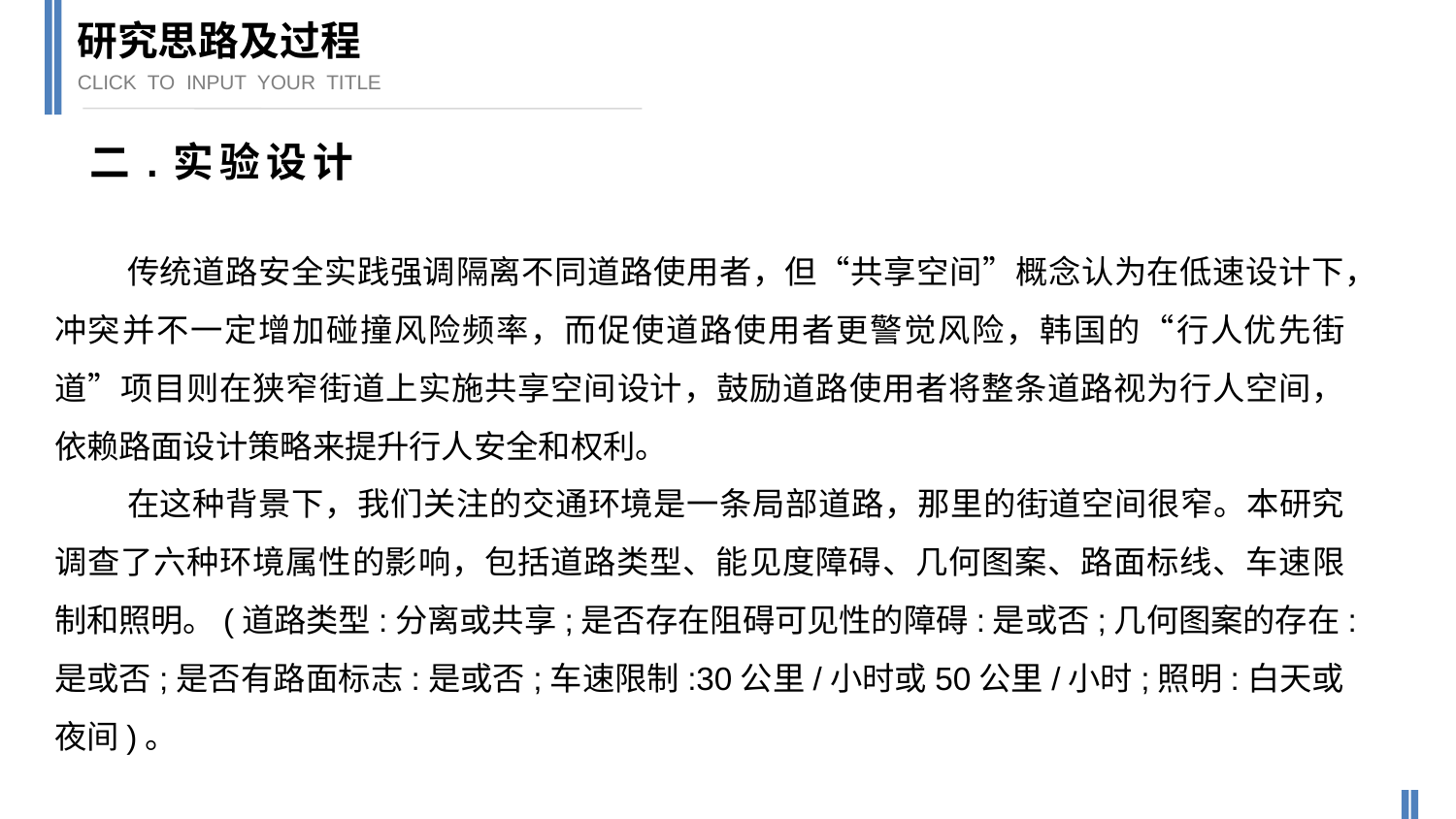

研究思路及过程
CLICK  TO  INPUT  YOUR  TITLE
二.实验设计
传统道路安全实践强调隔离不同道路使用者，但“共享空间”概念认为在低速设计下，冲突并不一定增加碰撞风险频率，而促使道路使用者更警觉风险，韩国的“行人优先街道”项目则在狭窄街道上实施共享空间设计，鼓励道路使用者将整条道路视为行人空间，依赖路面设计策略来提升行人安全和权利。
在这种背景下，我们关注的交通环境是一条局部道路，那里的街道空间很窄。本研究调查了六种环境属性的影响，包括道路类型、能见度障碍、几何图案、路面标线、车速限制和照明。(道路类型:分离或共享;是否存在阻碍可见性的障碍:是或否;几何图案的存在:是或否;是否有路面标志:是或否;车速限制:30公里/小时或50公里/小时;照明:白天或夜间)。